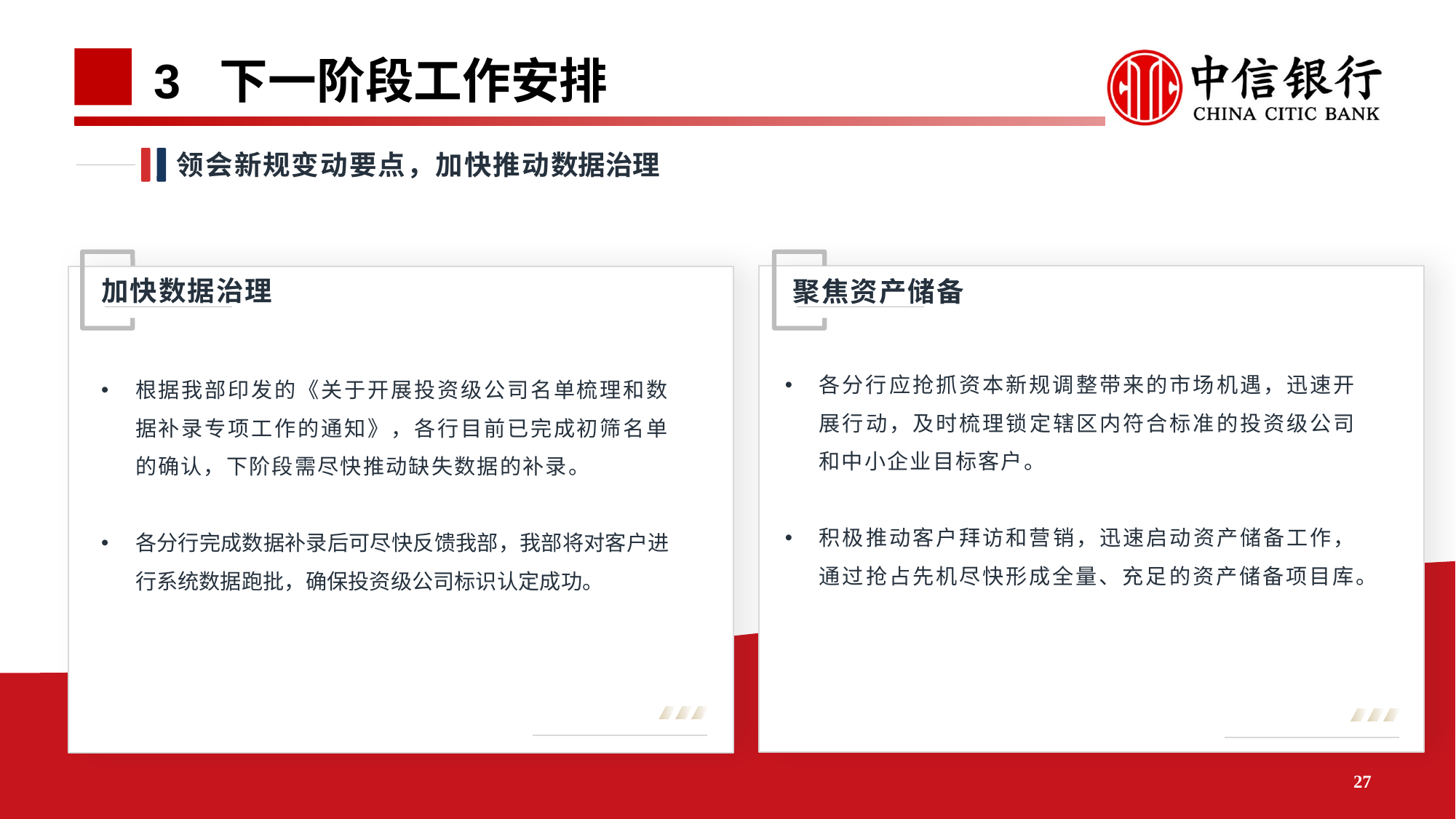

# 3  下一阶段工作安排
领会新规变动要点，加快推动数据治理

加快数据治理
聚焦资产储备
各分行应抢抓资本新规调整带来的市场机遇，迅速开展行动，及时梳理锁定辖区内符合标准的投资级公司和中小企业目标客户。

积极推动客户拜访和营销，迅速启动资产储备工作，通过抢占先机尽快形成全量、充足的资产储备项目库。

根据我部印发的《关于开展投资级公司名单梳理和数据补录专项工作的通知》，各行目前已完成初筛名单的确认，下阶段需尽快推动缺失数据的补录。

各分行完成数据补录后可尽快反馈我部，我部将对客户进行系统数据跑批，确保投资级公司标识认定成功。

27